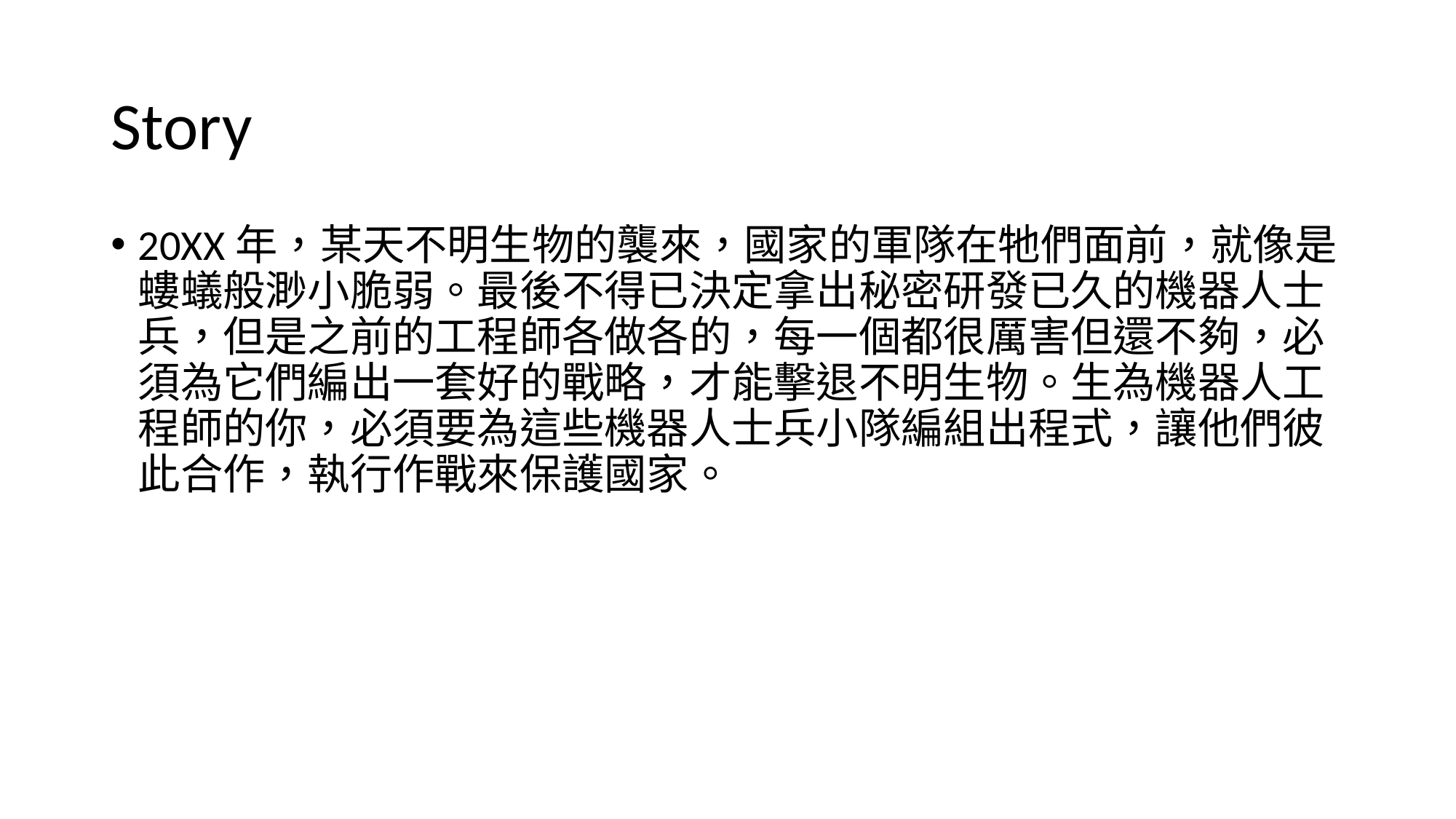

# Story
20XX年，某天不明生物的襲來，國家的軍隊在牠們面前，就像是螻蟻般渺小脆弱。最後不得已決定拿出秘密研發已久的機器人士兵，但是之前的工程師各做各的，每一個都很厲害但還不夠，必須為它們編出一套好的戰略，才能擊退不明生物。生為機器人工程師的你，必須要為這些機器人士兵小隊編組出程式，讓他們彼此合作，執行作戰來保護國家。